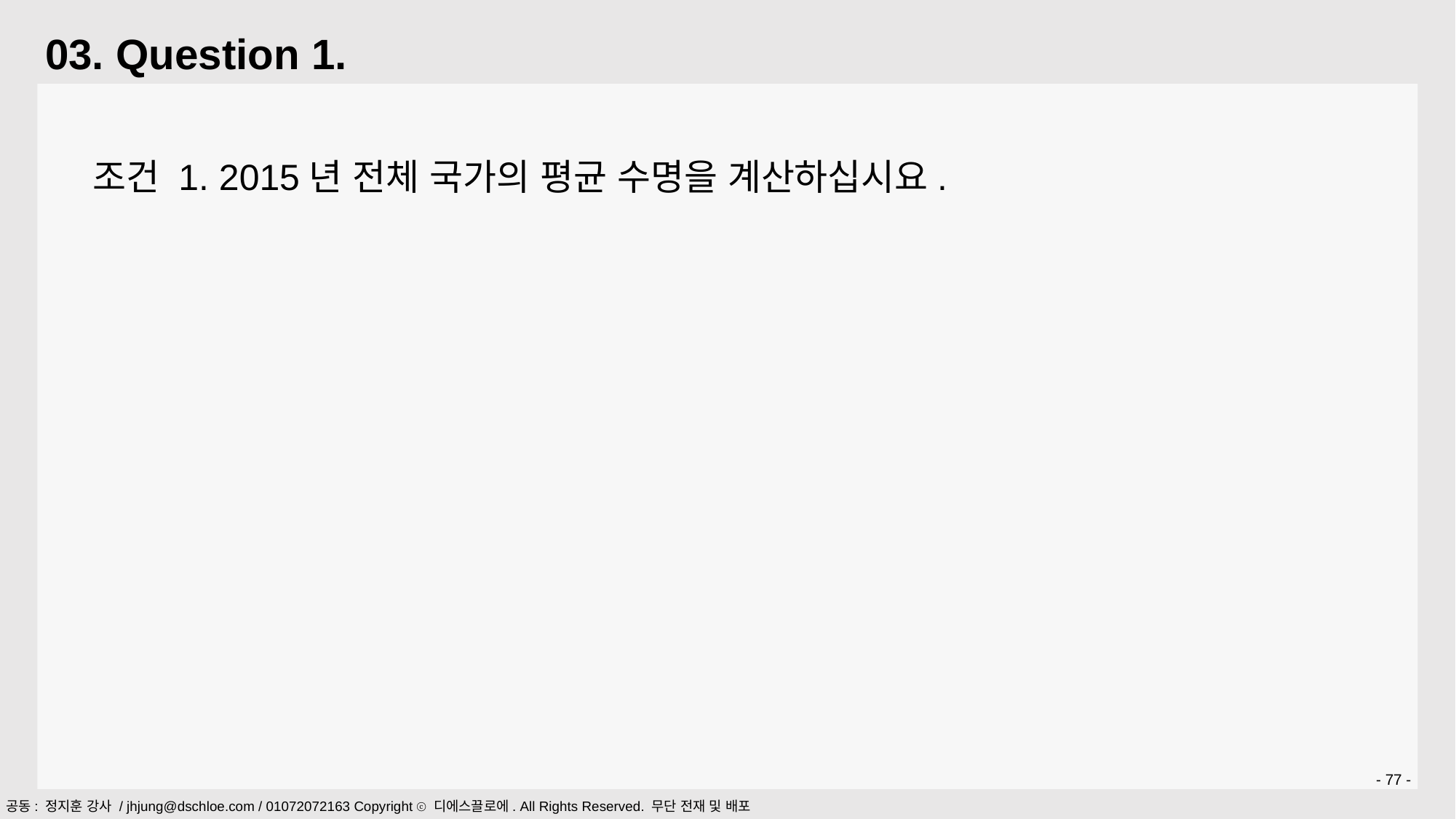

03. Question 1.
조건 1. 2015년 전체 국가의 평균 수명을 계산하십시요.
- 77 -